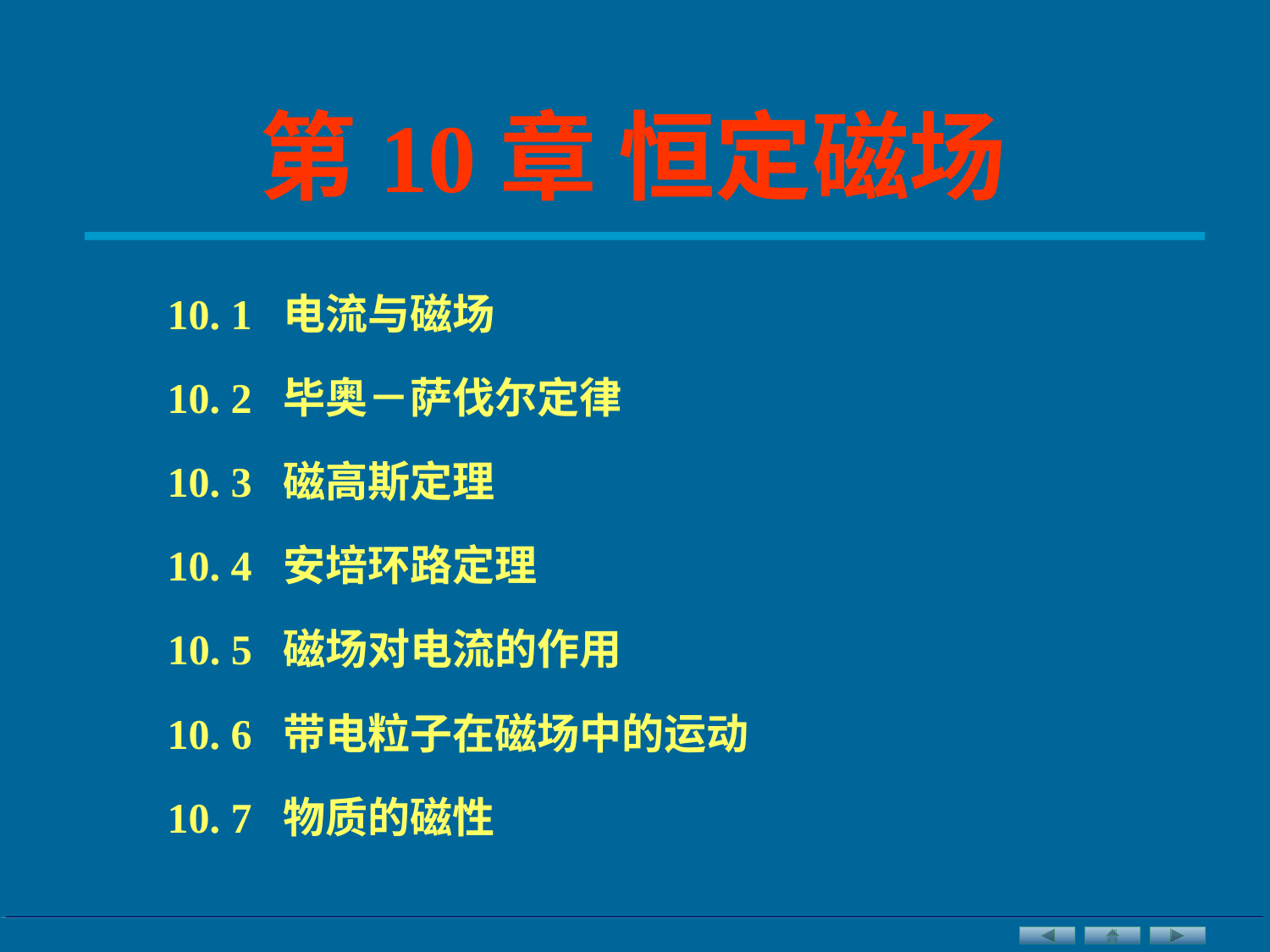

第10章 恒定磁场

10. 1  电流与磁场
10. 2  毕奥－萨伐尔定律
10. 3  磁高斯定理
10. 4  安培环路定理
10. 5  磁场对电流的作用
10. 6  带电粒子在磁场中的运动
10. 7  物质的磁性